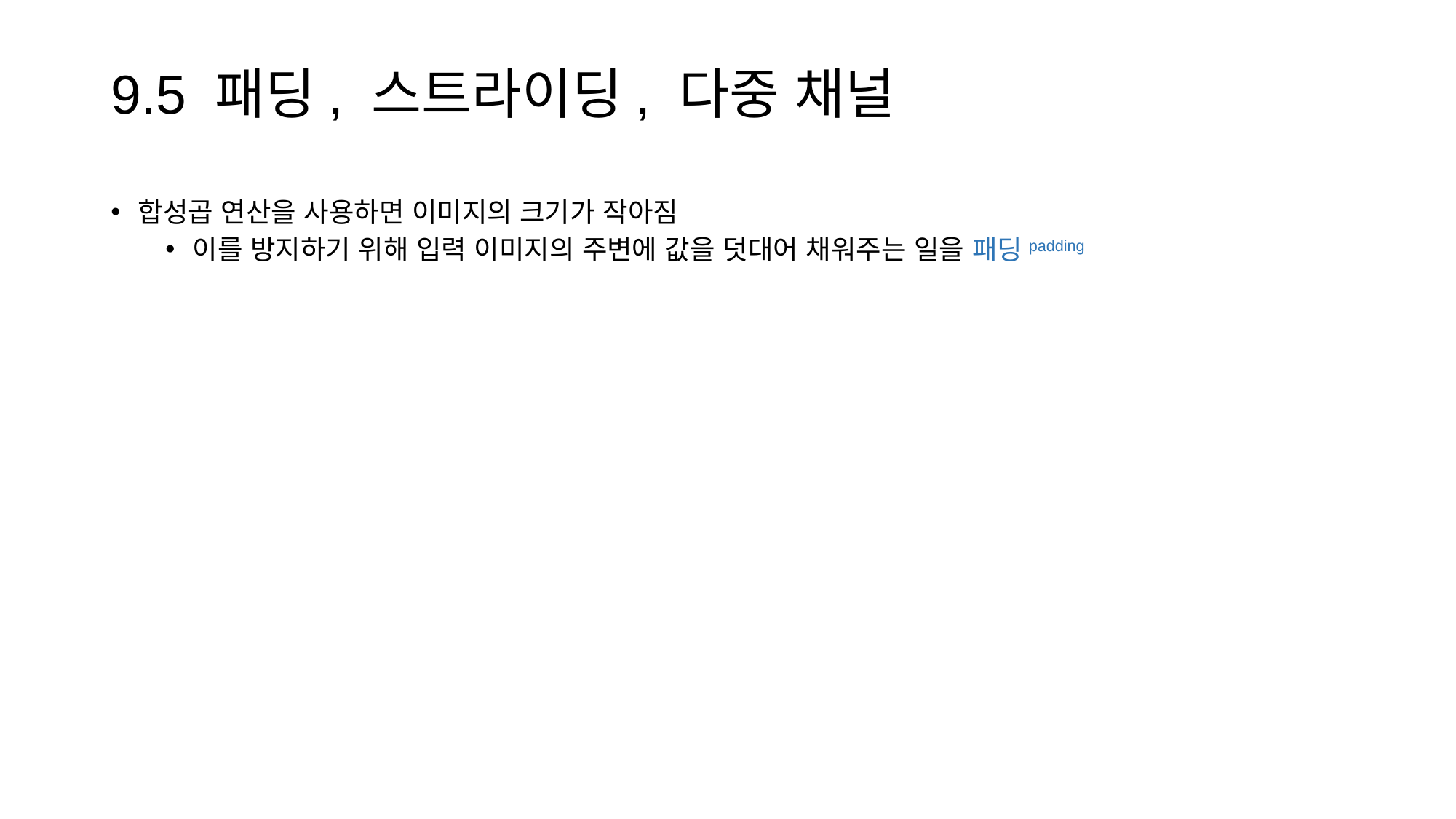

# 9.5 패딩, 스트라이딩, 다중 채널
합성곱 연산을 사용하면 이미지의 크기가 작아짐
이를 방지하기 위해 입력 이미지의 주변에 값을 덧대어 채워주는 일을 패딩padding